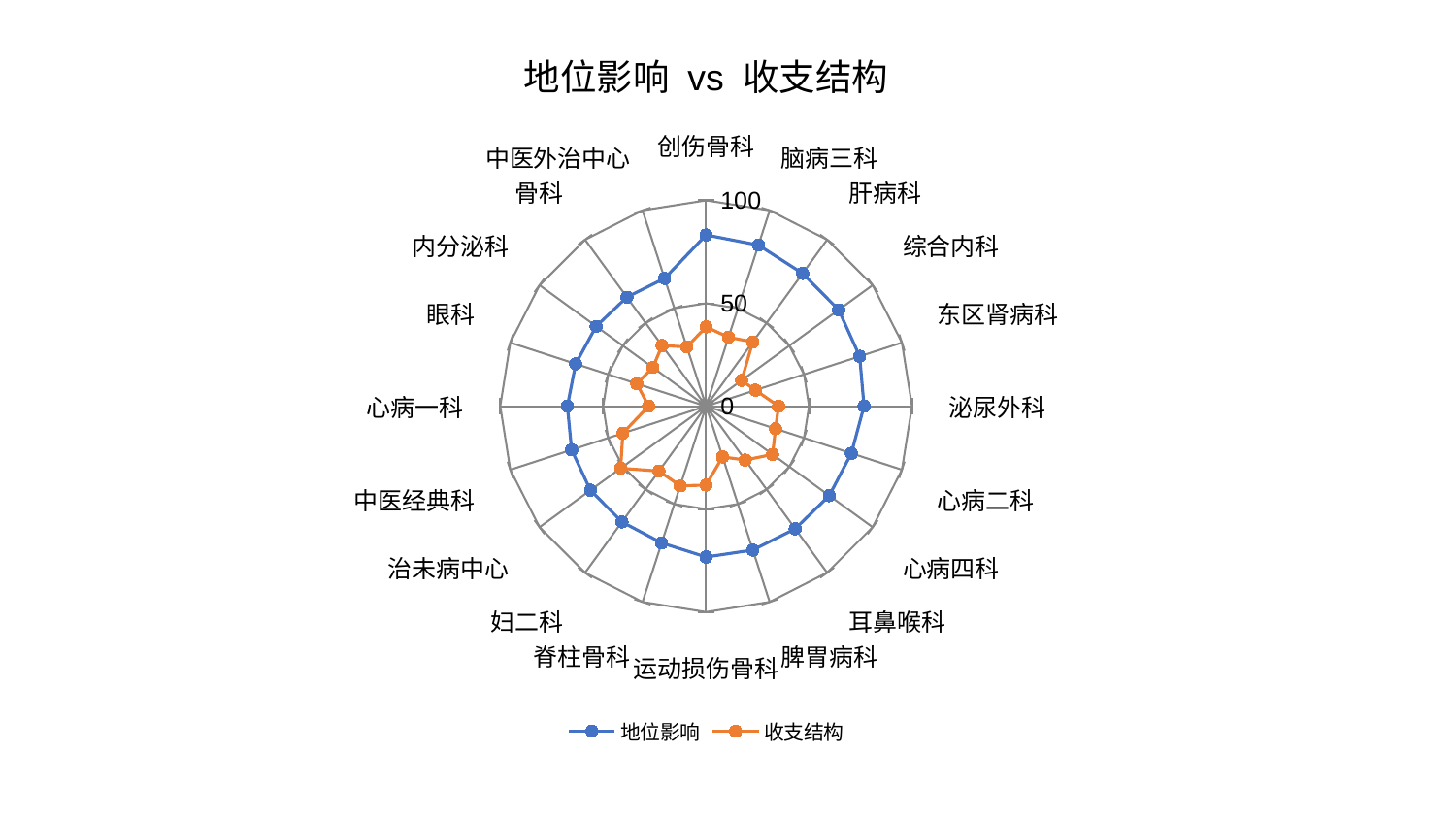

### Chart: 地位影响 vs 收支结构

| Category | 地位影响 | 收支结构 |
|---|---|---|
| 创伤骨科 | 83.21189990580868 | 38.517731350672584 |
| 脑病三科 | 82.30289378865035 | 35.22321918133969 |
| 肝病科 | 79.74504373065048 | 38.593811008930054 |
| 综合内科 | 79.6035475756267 | 21.30760194762171 |
| 东区肾病科 | 78.42923977099908 | 25.224935309447588 |
| 泌尿外科 | 76.70873309524377 | 35.181372085431065 |
| 心病二科 | 74.20422487763614 | 35.45474118106552 |
| 心病四科 | 73.93945752245568 | 39.89864131983746 |
| 耳鼻喉科 | 73.61917967211107 | 32.37449811854984 |
| 脾胃病科 | 73.48620757360807 | 25.92281626596143 |
| 运动损伤骨科 | 73.27462354651638 | 38.33784835770401 |
| 脊柱骨科 | 69.85749512689549 | 40.70756443753786 |
| 妇二科 | 69.52896617677325 | 38.98765992384107 |
| 治未病中心 | 69.4596934366743 | 51.311366762523974 |
| 中医经典科 | 68.680169804141 | 42.52236389024496 |
| 心病一科 | 67.37608292896364 | 27.94369925013093 |
| 眼科 | 66.59927234486295 | 35.37441819216548 |
| 内分泌科 | 66.01889464093341 | 31.9878214165013 |
| 骨科 | 65.47691933310065 | 36.414611807193644 |
| 中医外治中心 | 65.27776211080493 | 30.275902697638625 |
96